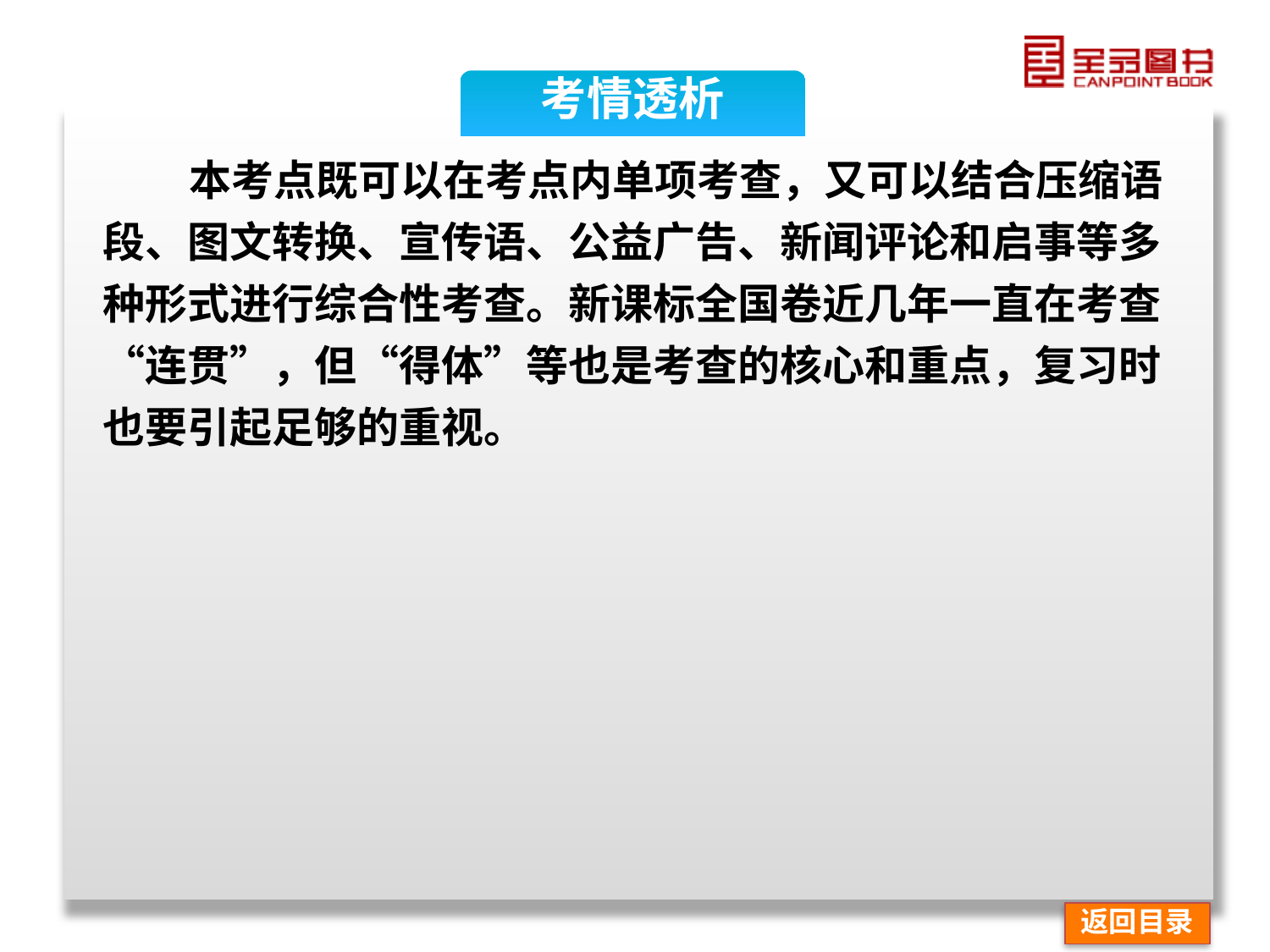

考情透析

本考点既可以在考点内单项考查，又可以结合压缩语段、图文转换、宣传语、公益广告、新闻评论和启事等多种形式进行综合性考查。新课标全国卷近几年一直在考查“连贯”，但“得体”等也是考查的核心和重点，复习时也要引起足够的重视。
返回目录